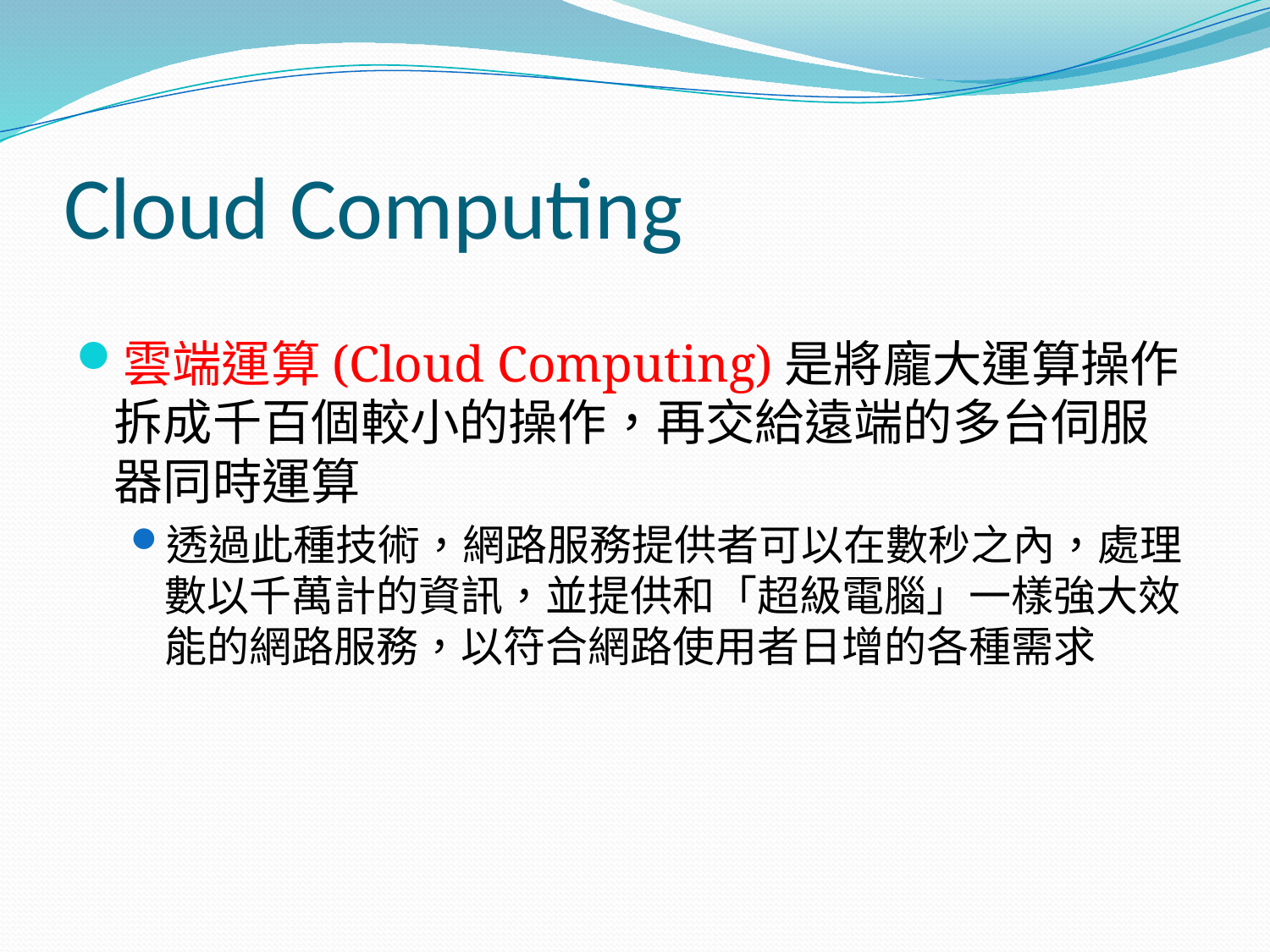

# Cloud Computing
雲端運算(Cloud Computing)是將龐大運算操作拆成千百個較小的操作，再交給遠端的多台伺服器同時運算
透過此種技術，網路服務提供者可以在數秒之內，處理數以千萬計的資訊，並提供和「超級電腦」一樣強大效能的網路服務，以符合網路使用者日增的各種需求